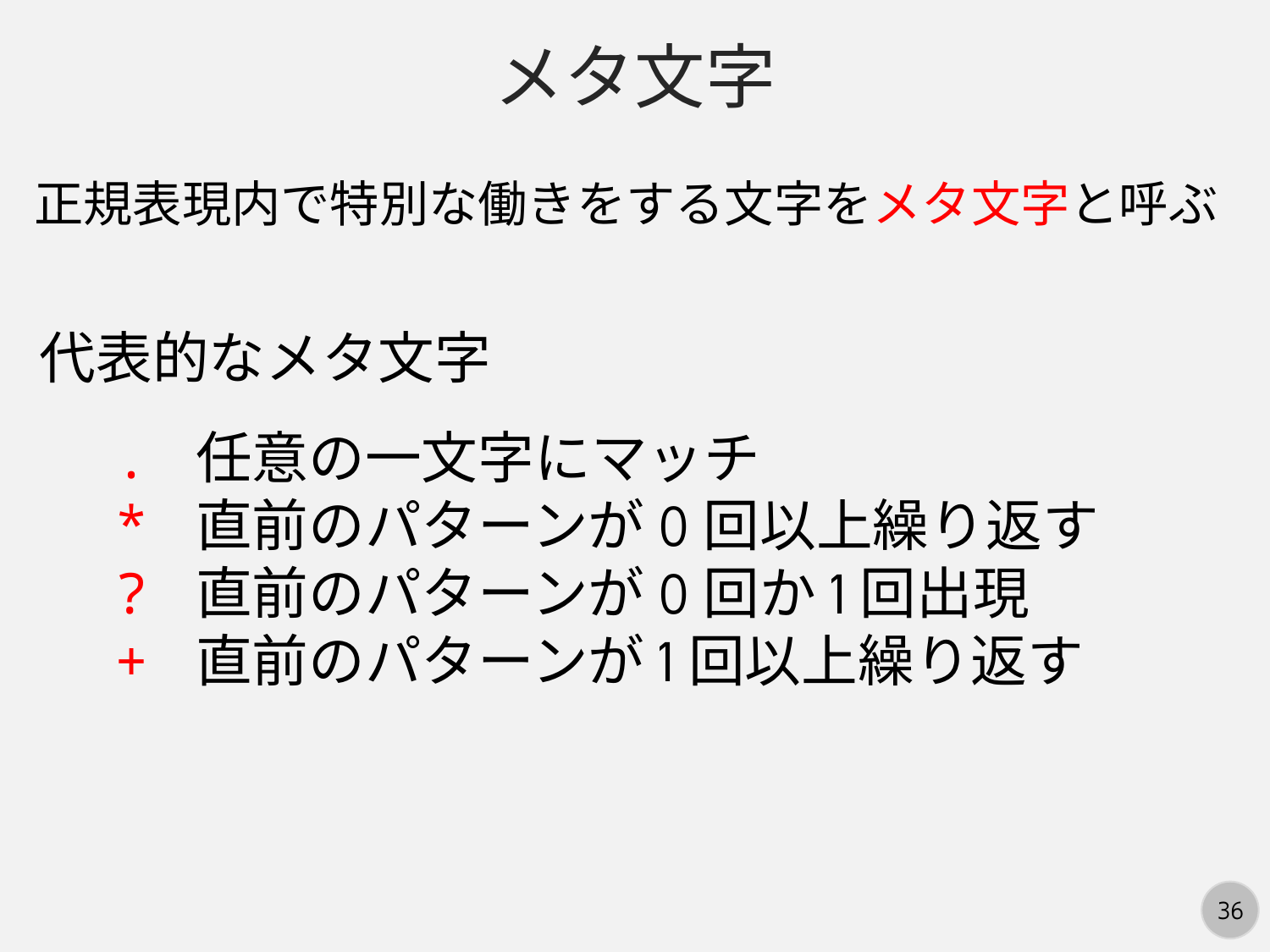

メタ文字
正規表現内で特別な働きをする文字をメタ文字と呼ぶ
代表的なメタ文字
. 任意の一文字にマッチ
* 直前のパターンが0回以上繰り返す
? 直前のパターンが0回か1回出現
+ 直前のパターンが1回以上繰り返す